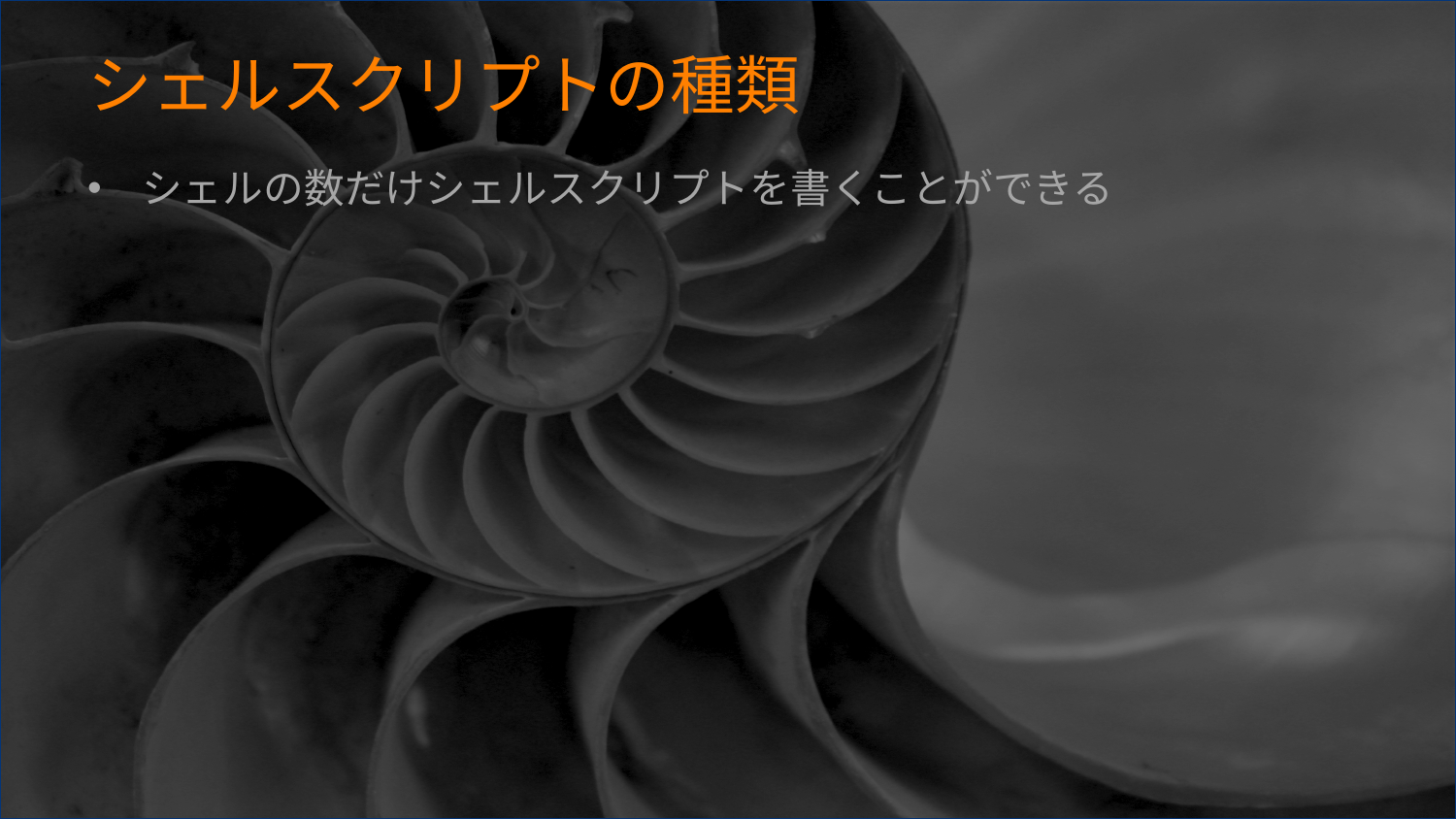

# シェルスクリプトの種類
シェルの数だけシェルスクリプトを書くことができる